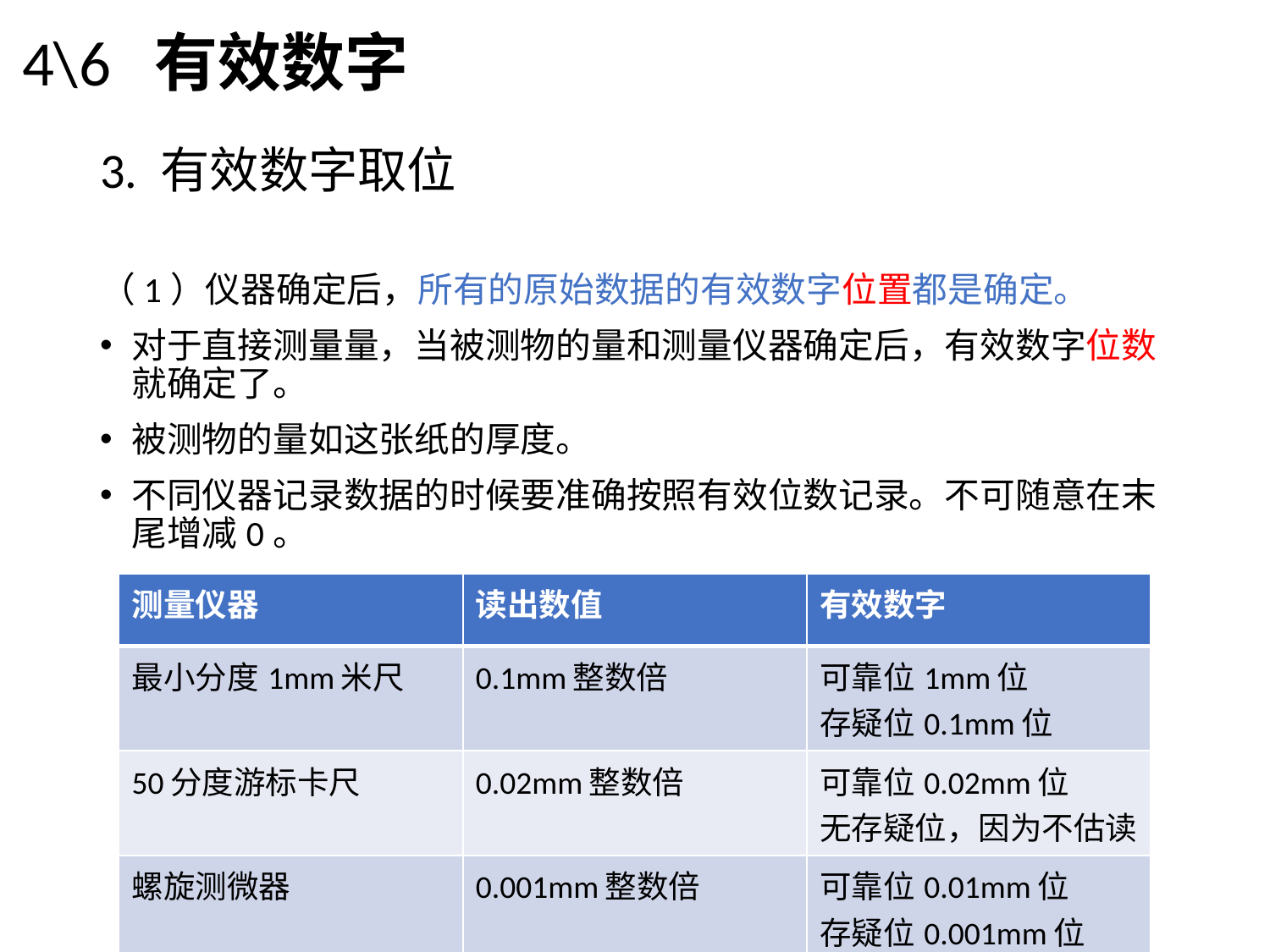

4\6  有效数字
3. 有效数字取位

（1）仪器确定后，所有的原始数据的有效数字位置都是确定。
对于直接测量量，当被测物的量和测量仪器确定后，有效数字位数就确定了。
被测物的量如这张纸的厚度。
不同仪器记录数据的时候要准确按照有效位数记录。不可随意在末尾增减0。
| 测量仪器 | 读出数值 | 有效数字 |
| --- | --- | --- |
| 最小分度1mm米尺 | 0.1mm整数倍 | 可靠位1mm位 存疑位0.1mm位 |
| 50分度游标卡尺 | 0.02mm整数倍 | 可靠位0.02mm位 无存疑位，因为不估读 |
| 螺旋测微器 | 0.001mm整数倍 | 可靠位0.01mm位 存疑位0.001mm位 |